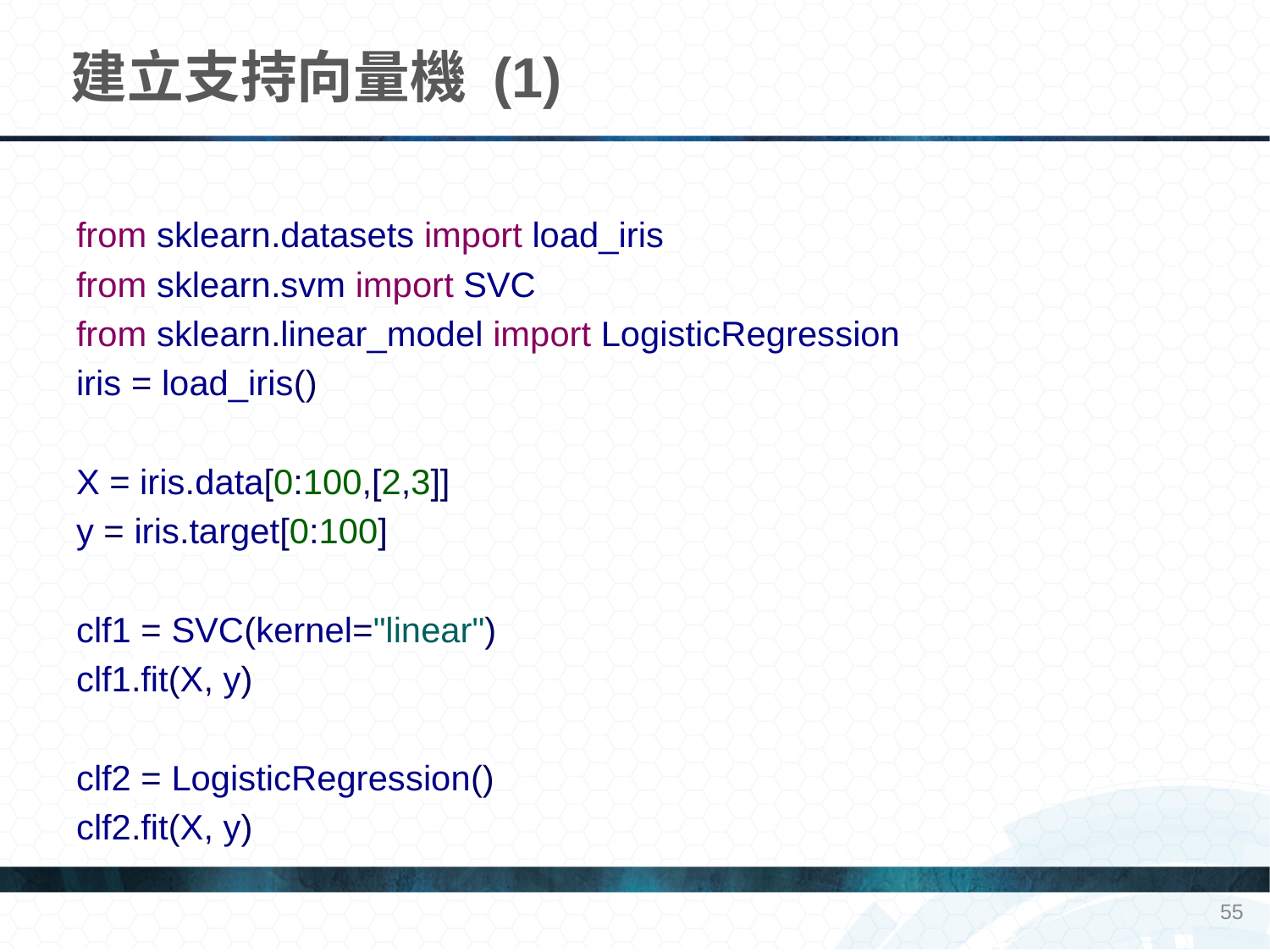

# 建立支持向量機 (1)
from sklearn.datasets import load_iris
from sklearn.svm import SVC
from sklearn.linear_model import LogisticRegression
iris = load_iris()

X = iris.data[0:100,[2,3]]
y = iris.target[0:100]

clf1 = SVC(kernel="linear")
clf1.fit(X, y)

clf2 = LogisticRegression()
clf2.fit(X, y)

55